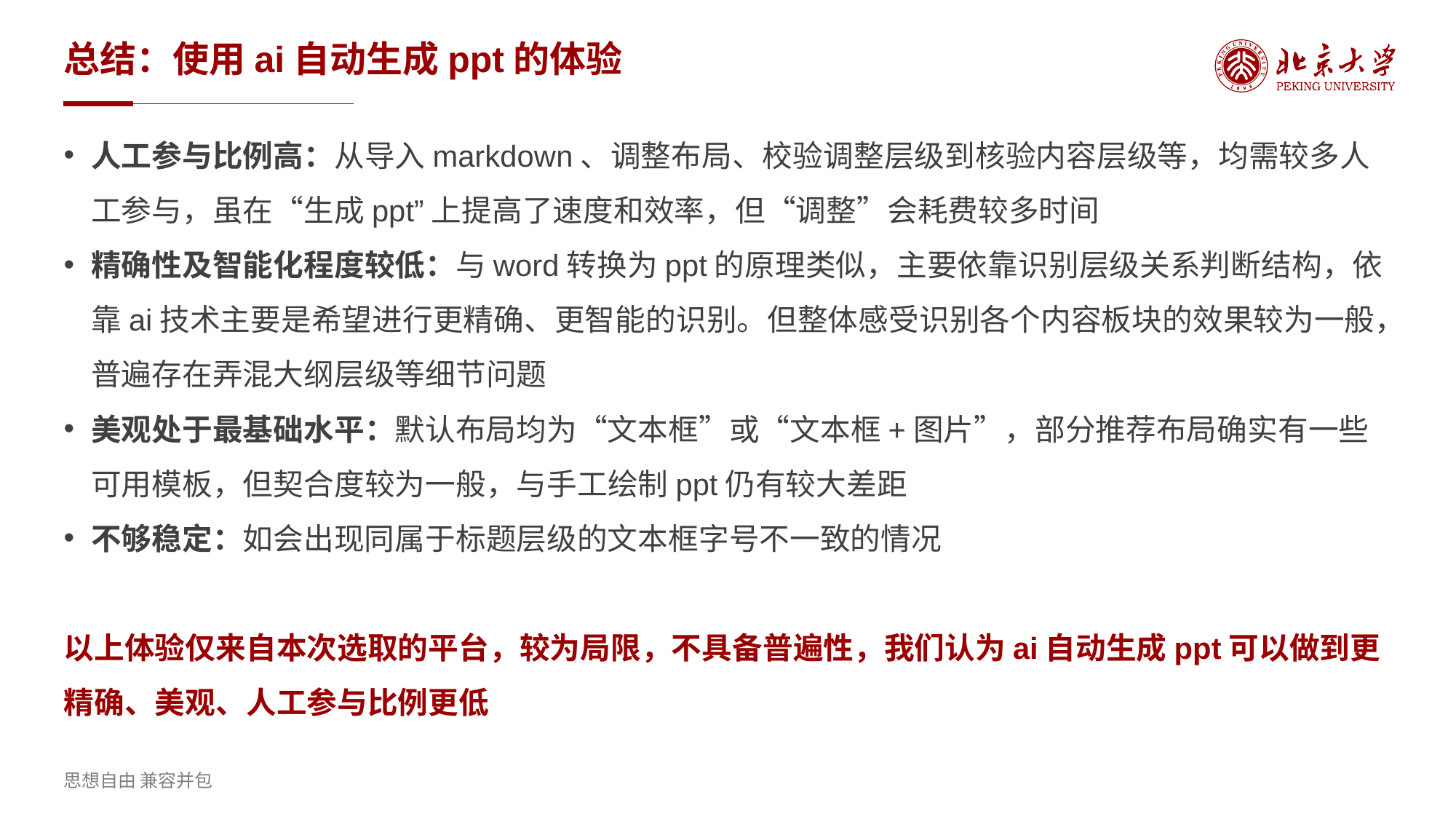

# 总结：使用ai自动生成ppt的体验
人工参与比例高：从导入markdown、调整布局、校验调整层级到核验内容层级等，均需较多人工参与，虽在“生成ppt”上提高了速度和效率，但“调整”会耗费较多时间
精确性及智能化程度较低：与word转换为ppt的原理类似，主要依靠识别层级关系判断结构，依靠ai技术主要是希望进行更精确、更智能的识别。但整体感受识别各个内容板块的效果较为一般，普遍存在弄混大纲层级等细节问题
美观处于最基础水平：默认布局均为“文本框”或“文本框+图片”，部分推荐布局确实有一些可用模板，但契合度较为一般，与手工绘制ppt仍有较大差距
不够稳定：如会出现同属于标题层级的文本框字号不一致的情况

以上体验仅来自本次选取的平台，较为局限，不具备普遍性，我们认为ai自动生成ppt可以做到更精确、美观、人工参与比例更低